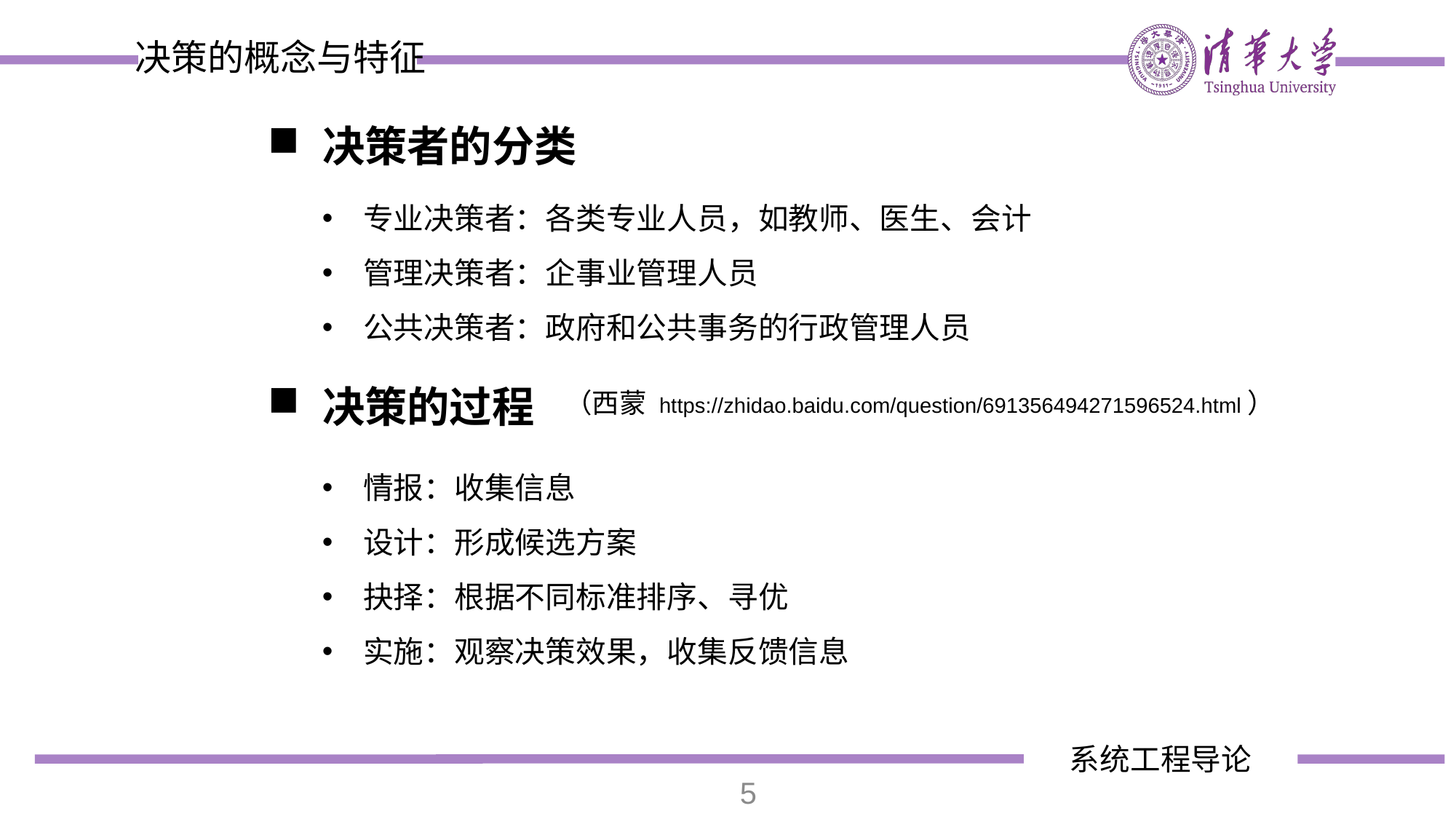

决策的概念与特征
决策者的分类
专业决策者：各类专业人员，如教师、医生、会计
管理决策者：企事业管理人员
公共决策者：政府和公共事务的行政管理人员
（西蒙 https://zhidao.baidu.com/question/691356494271596524.html）
决策的过程
情报：收集信息
设计：形成候选方案
抉择：根据不同标准排序、寻优
实施：观察决策效果，收集反馈信息